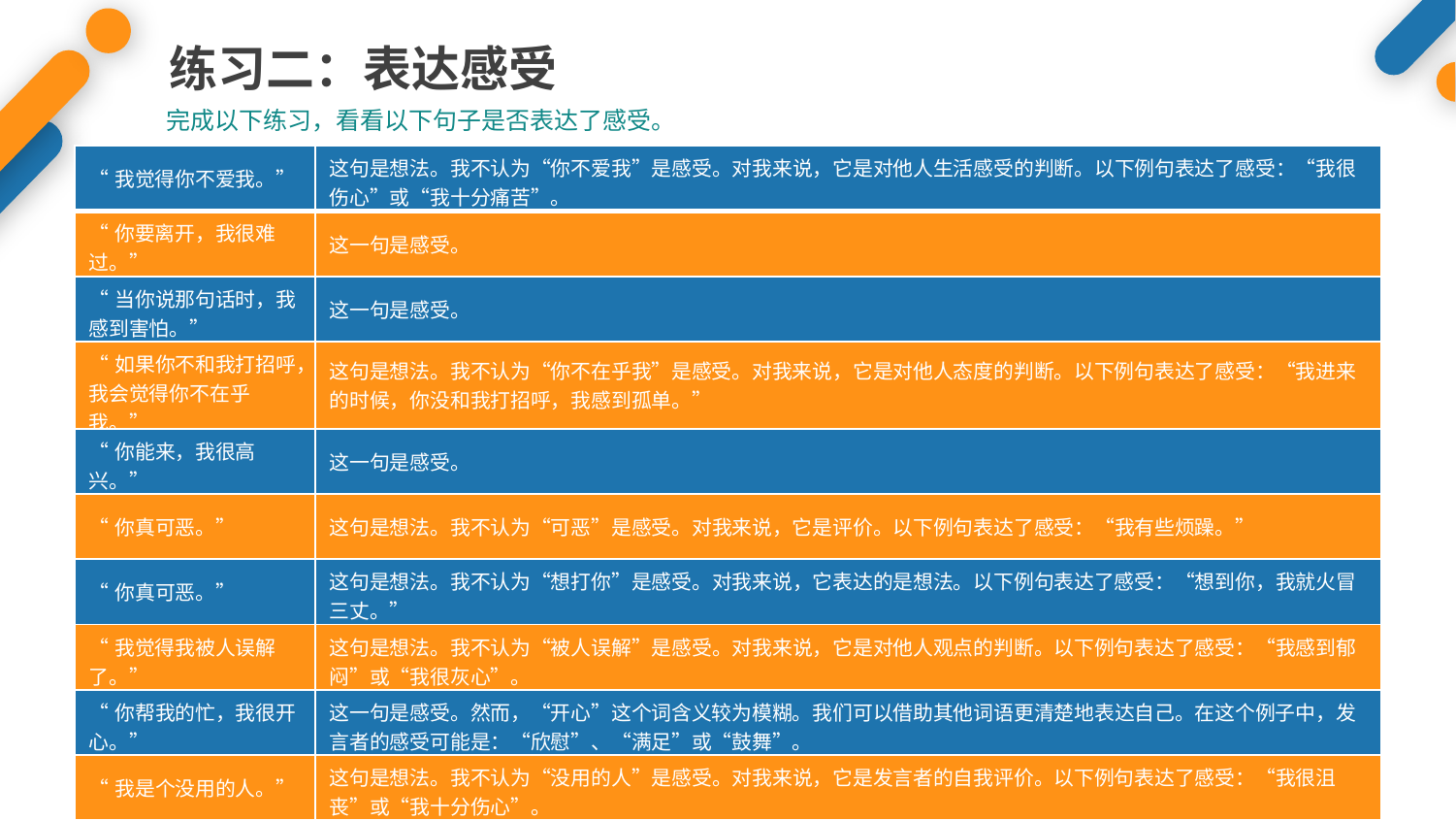

练习二：表达感受
完成以下练习，看看以下句子是否表达了感受。
| “我觉得你不爱我。” | 这句是想法。我不认为“你不爱我”是感受。对我来说，它是对他人生活感受的判断。以下例句表达了感受：“我很伤心”或“我十分痛苦”。 |
| --- | --- |
| “你要离开，我很难过。” | 这一句是感受。 |
| “当你说那句话时，我感到害怕。” | 这一句是感受。 |
| “如果你不和我打招呼，我会觉得你不在乎我。” | 这句是想法。我不认为“你不在乎我”是感受。对我来说，它是对他人态度的判断。以下例句表达了感受：“我进来的时候，你没和我打招呼，我感到孤单。” |
| “你能来，我很高兴。” | 这一句是感受。 |
| “你真可恶。” | 这句是想法。我不认为“可恶”是感受。对我来说，它是评价。以下例句表达了感受：“我有些烦躁。” |
| “你真可恶。” | 这句是想法。我不认为“想打你”是感受。对我来说，它表达的是想法。以下例句表达了感受：“想到你，我就火冒三丈。” |
| “我觉得我被人误解了。” | 这句是想法。我不认为“被人误解”是感受。对我来说，它是对他人观点的判断。以下例句表达了感受：“我感到郁闷”或“我很灰心”。 |
| “你帮我的忙，我很开心。” | 这一句是感受。然而，“开心”这个词含义较为模糊。我们可以借助其他词语更清楚地表达自己。在这个例子中，发言者的感受可能是：“欣慰”、“满足”或“鼓舞”。 |
| “我是个没用的人。” | 这句是想法。我不认为“没用的人”是感受。对我来说，它是发言者的自我评价。以下例句表达了感受：“我很沮丧”或“我十分伤心”。 |